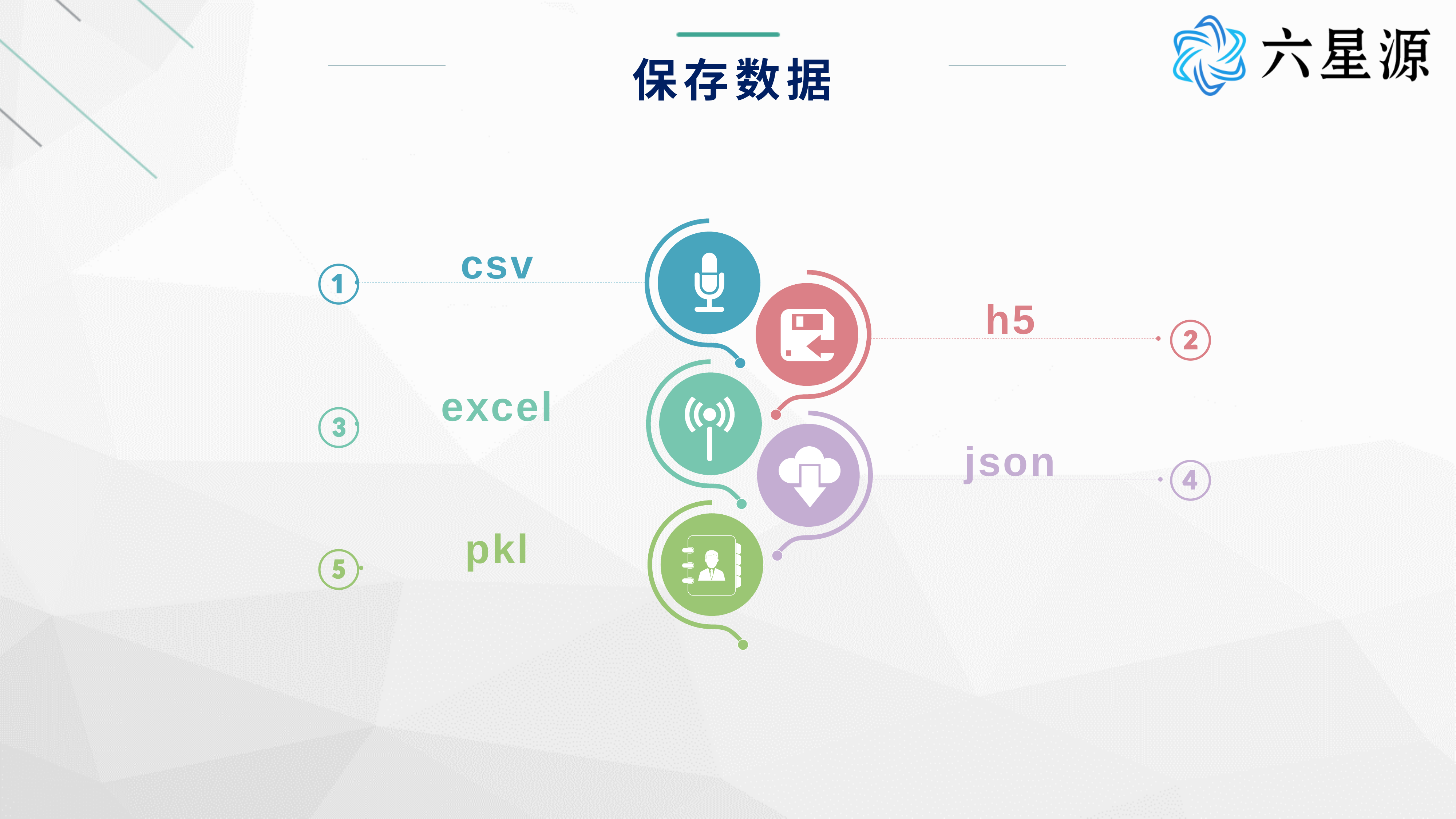

保存数据

csv

①

h5

②

excel
③

json

④

pkl

⑤